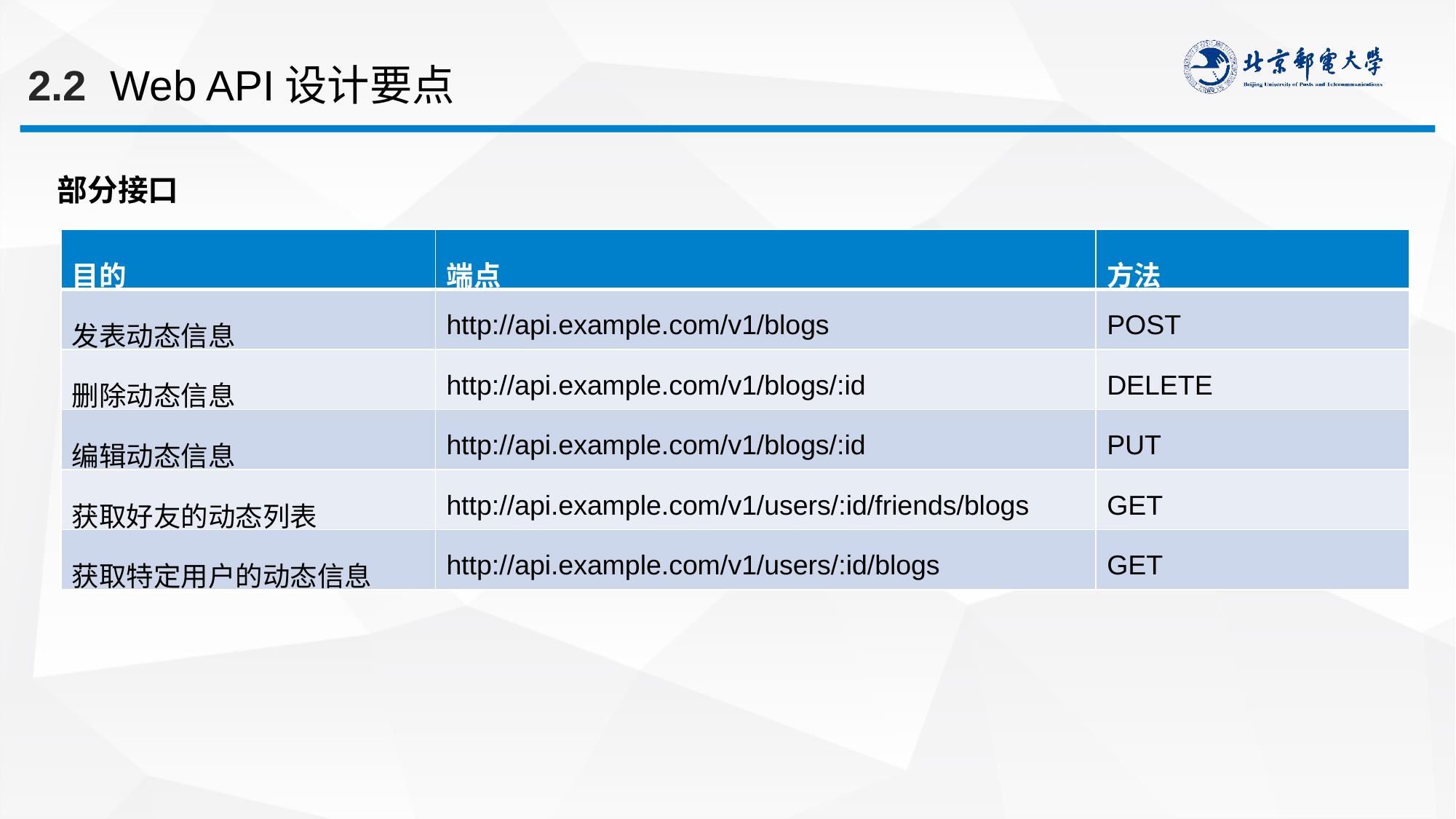

2.2  Web API设计要点

部分接口
| 目的 | 端点 | 方法 |
| --- | --- | --- |
| 发表动态信息 | http://api.example.com/v1/blogs | POST |
| 删除动态信息 | http://api.example.com/v1/blogs/:id | DELETE |
| 编辑动态信息 | http://api.example.com/v1/blogs/:id | PUT |
| 获取好友的动态列表 | http://api.example.com/v1/users/:id/friends/blogs | GET |
| 获取特定用户的动态信息 | http://api.example.com/v1/users/:id/blogs | GET |